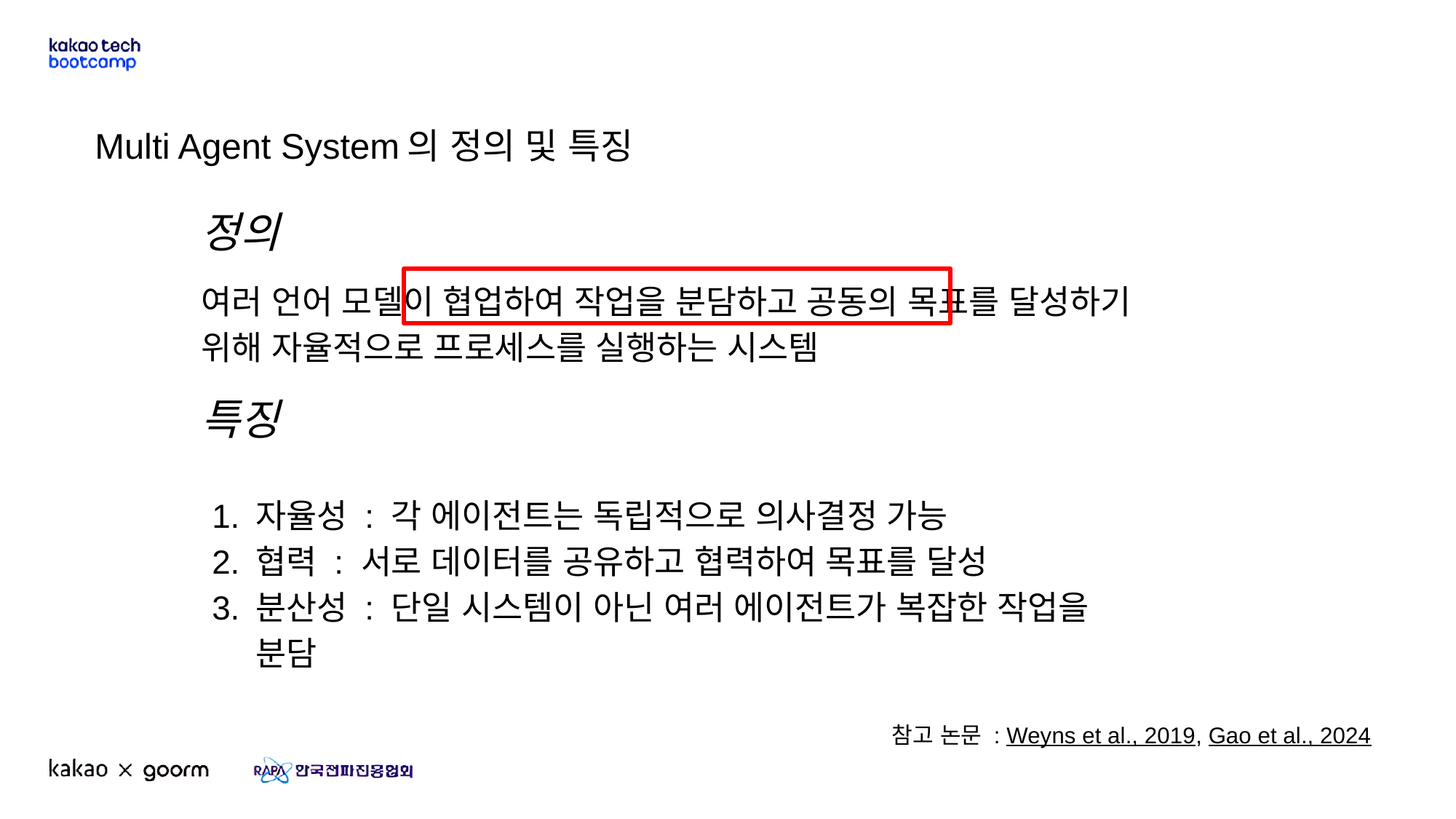

Multi Agent System의 정의 및 특징
정의
여러 언어 모델이 협업하여 작업을 분담하고 공동의 목표를 달성하기 위해 자율적으로 프로세스를 실행하는 시스템
특징

자율성 : 각 에이전트는 독립적으로 의사결정 가능
협력 : 서로 데이터를 공유하고 협력하여 목표를 달성
분산성 : 단일 시스템이 아닌 여러 에이전트가 복잡한 작업을 분담

참고 논문 : Weyns et al., 2019, Gao et al., 2024